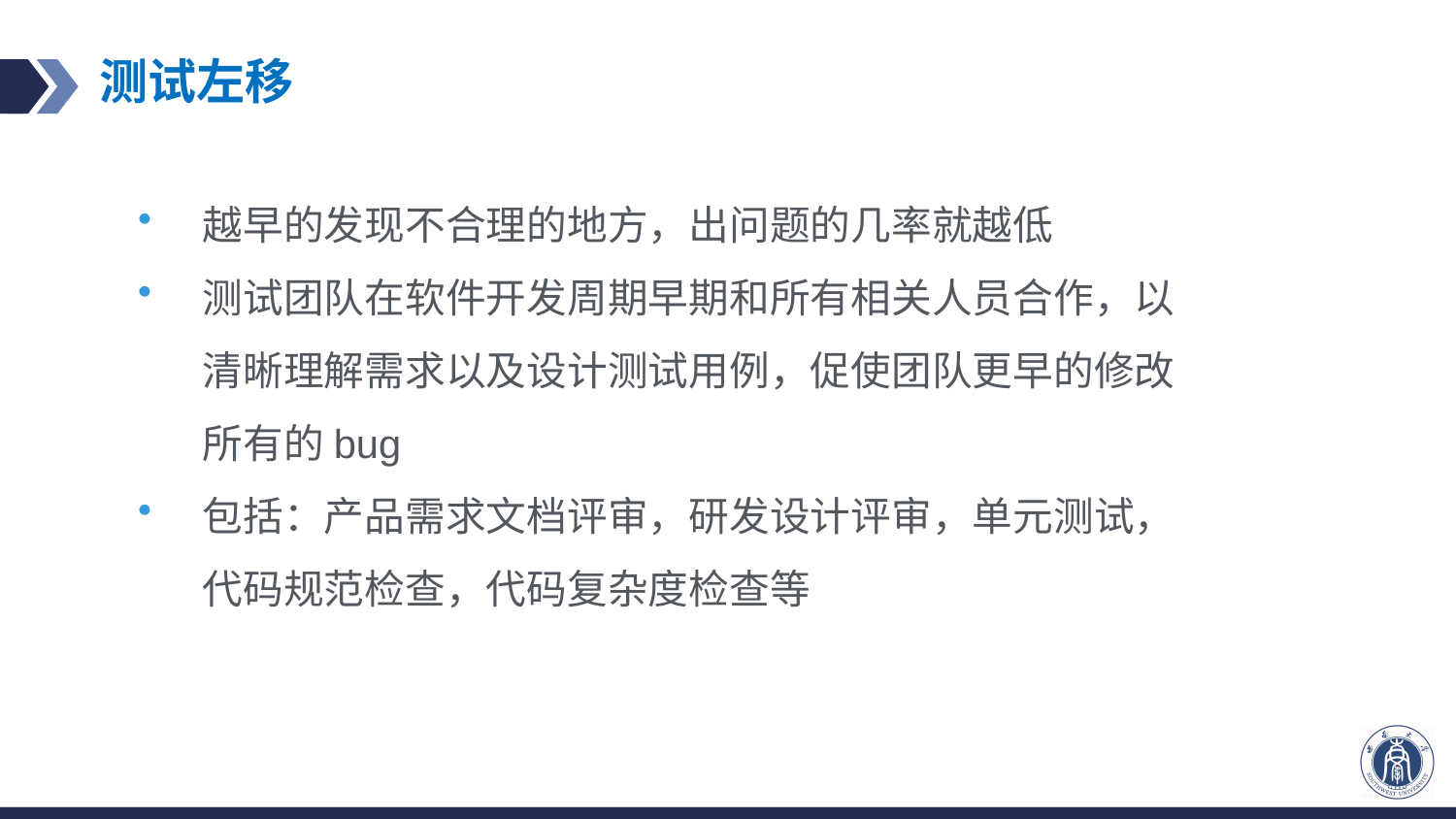

# 测试左移
越早的发现不合理的地方，出问题的几率就越低
测试团队在软件开发周期早期和所有相关人员合作，以清晰理解需求以及设计测试用例，促使团队更早的修改所有的bug
包括：产品需求文档评审，研发设计评审，单元测试，代码规范检查，代码复杂度检查等